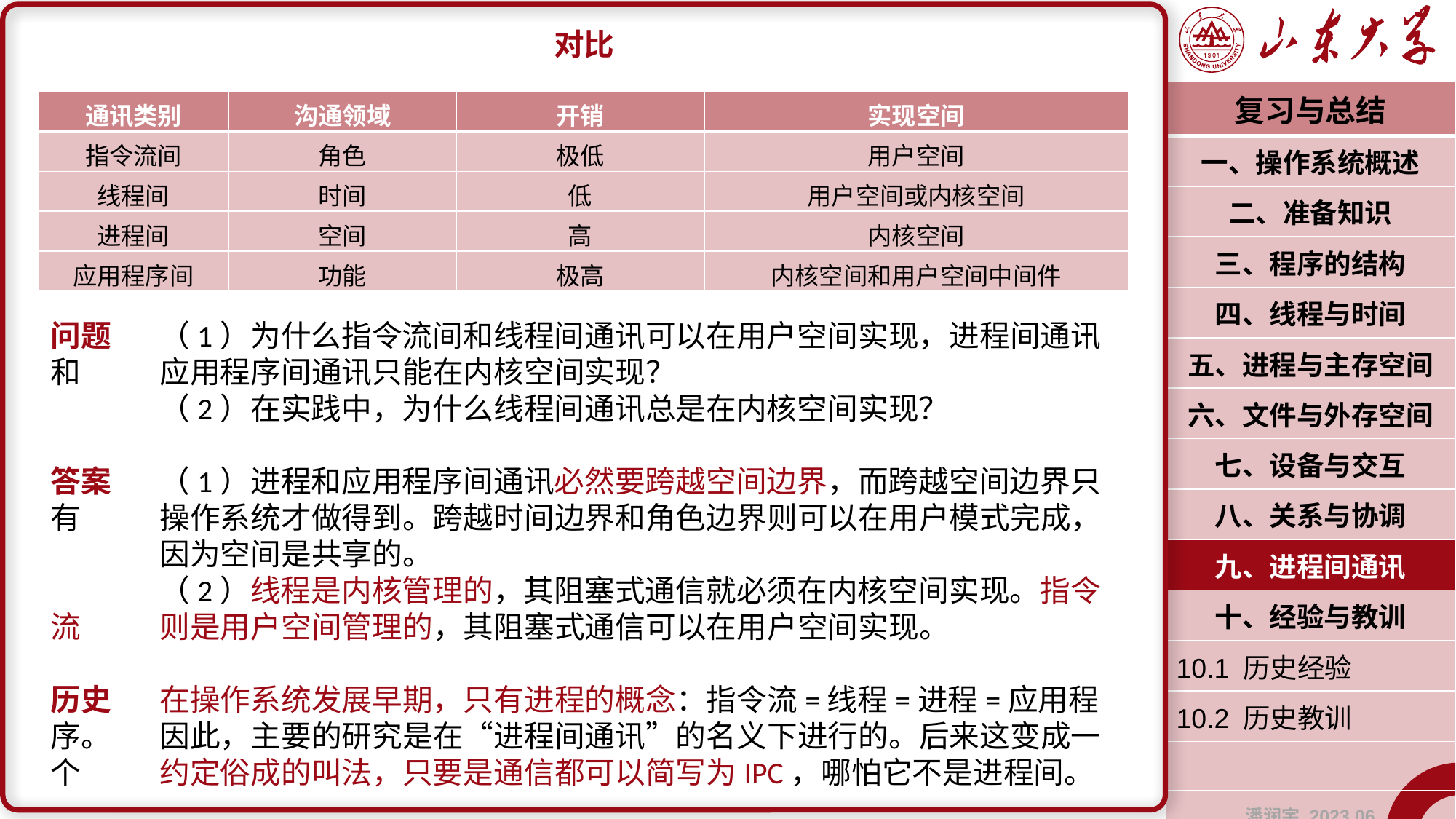

对比

问题	（1）为什么指令流间和线程间通讯可以在用户空间实现，进程间通讯和	应用程序间通讯只能在内核空间实现？
	（2）在实践中，为什么线程间通讯总是在内核空间实现？

答案	（1）进程和应用程序间通讯必然要跨越空间边界，而跨越空间边界只有	操作系统才做得到。跨越时间边界和角色边界则可以在用户模式完成，	因为空间是共享的。
	（2）线程是内核管理的，其阻塞式通信就必须在内核空间实现。指令流	则是用户空间管理的，其阻塞式通信可以在用户空间实现。

历史	在操作系统发展早期，只有进程的概念：指令流=线程=进程=应用程序。	因此，主要的研究是在“进程间通讯”的名义下进行的。后来这变成一个	约定俗成的叫法，只要是通信都可以简写为IPC，哪怕它不是进程间。
| 复习与总结 |
| --- |
| 一、操作系统概述 |
| 二、准备知识 |
| 三、程序的结构 |
| 四、线程与时间 |
| 五、进程与主存空间 |
| 六、文件与外存空间 |
| 七、设备与交互 |
| 八、关系与协调 |
| 九、进程间通讯 |
| 十、经验与教训 |
| 10.1 历史经验 |
| 10.2 历史教训 |
|  |
| 潘润宇 2023.06 |
| 通讯类别 | 沟通领域 | 开销 | 实现空间 |
| --- | --- | --- | --- |
| 指令流间 | 角色 | 极低 | 用户空间 |
| 线程间 | 时间 | 低 | 用户空间或内核空间 |
| 进程间 | 空间 | 高 | 内核空间 |
| 应用程序间 | 功能 | 极高 | 内核空间和用户空间中间件 |